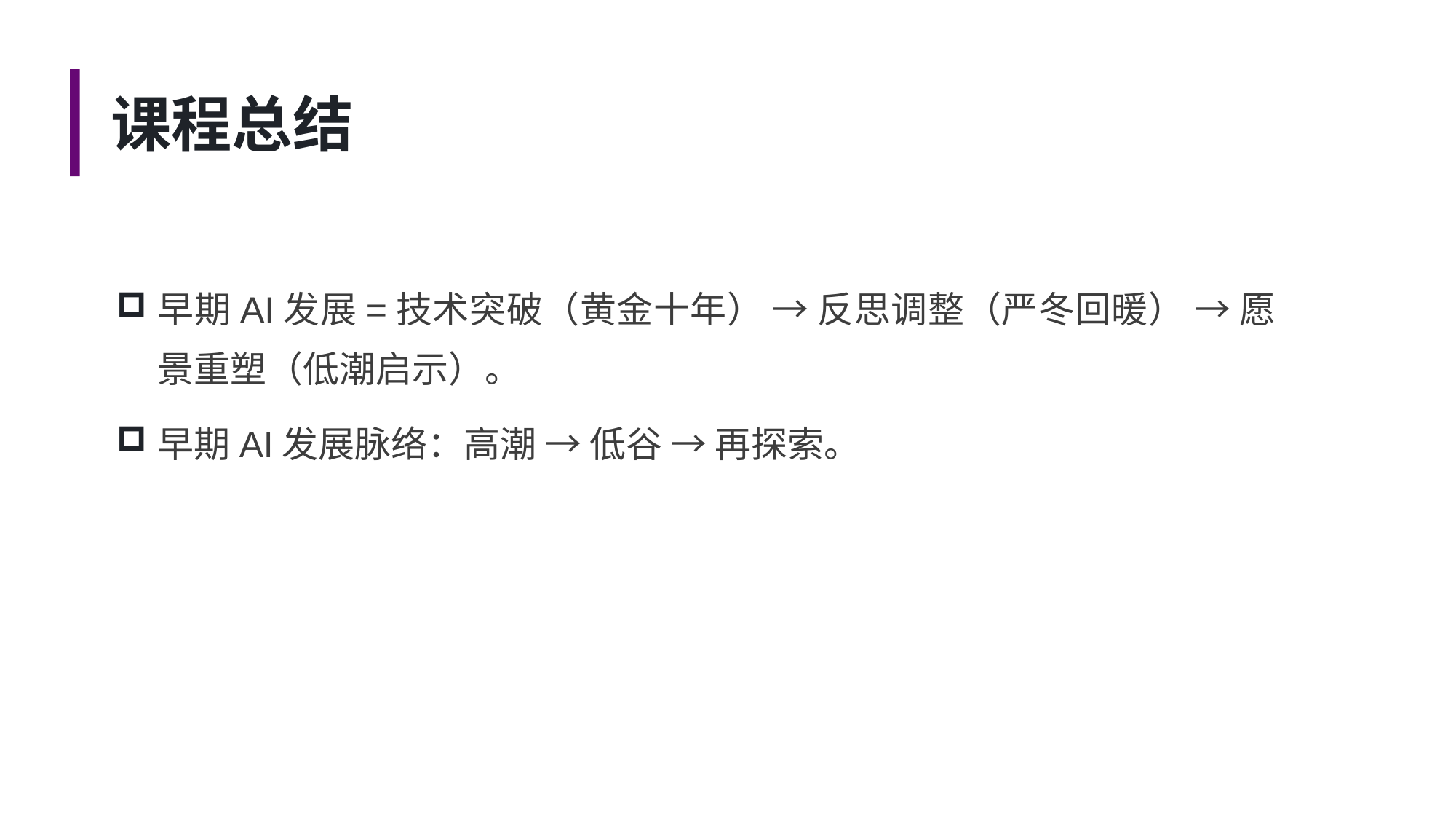

# 课程总结
早期AI发展=技术突破（黄金十年） → 反思调整（严冬回暖） → 愿景重塑（低潮启示）。
早期AI发展脉络：高潮 → 低谷 → 再探索。